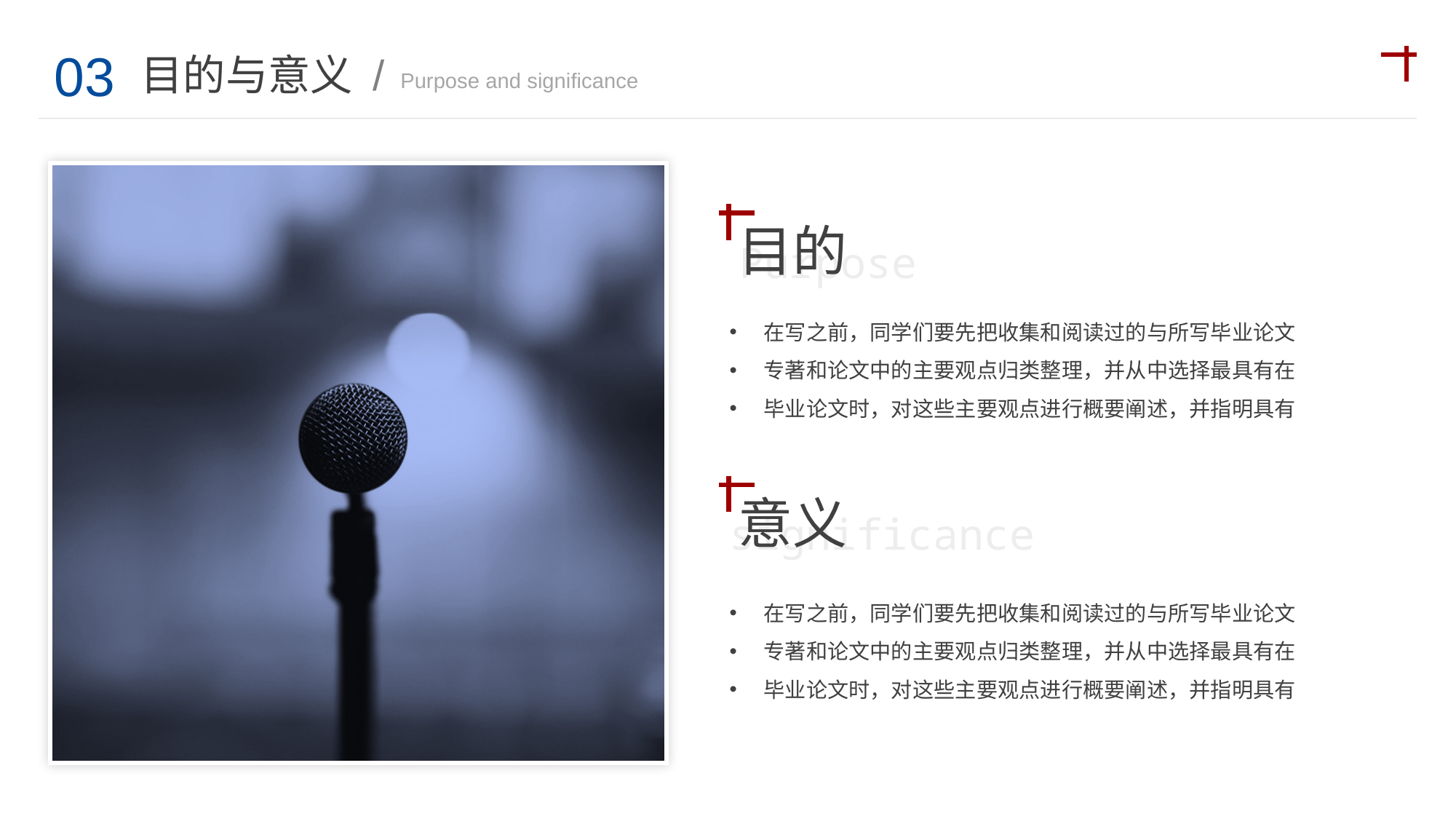

03
目的与意义 /
Purpose and significance

目的
Purpose
在写之前，同学们要先把收集和阅读过的与所写毕业论文
专著和论文中的主要观点归类整理，并从中选择最具有在
毕业论文时，对这些主要观点进行概要阐述，并指明具有
意义
significance
在写之前，同学们要先把收集和阅读过的与所写毕业论文
专著和论文中的主要观点归类整理，并从中选择最具有在
毕业论文时，对这些主要观点进行概要阐述，并指明具有